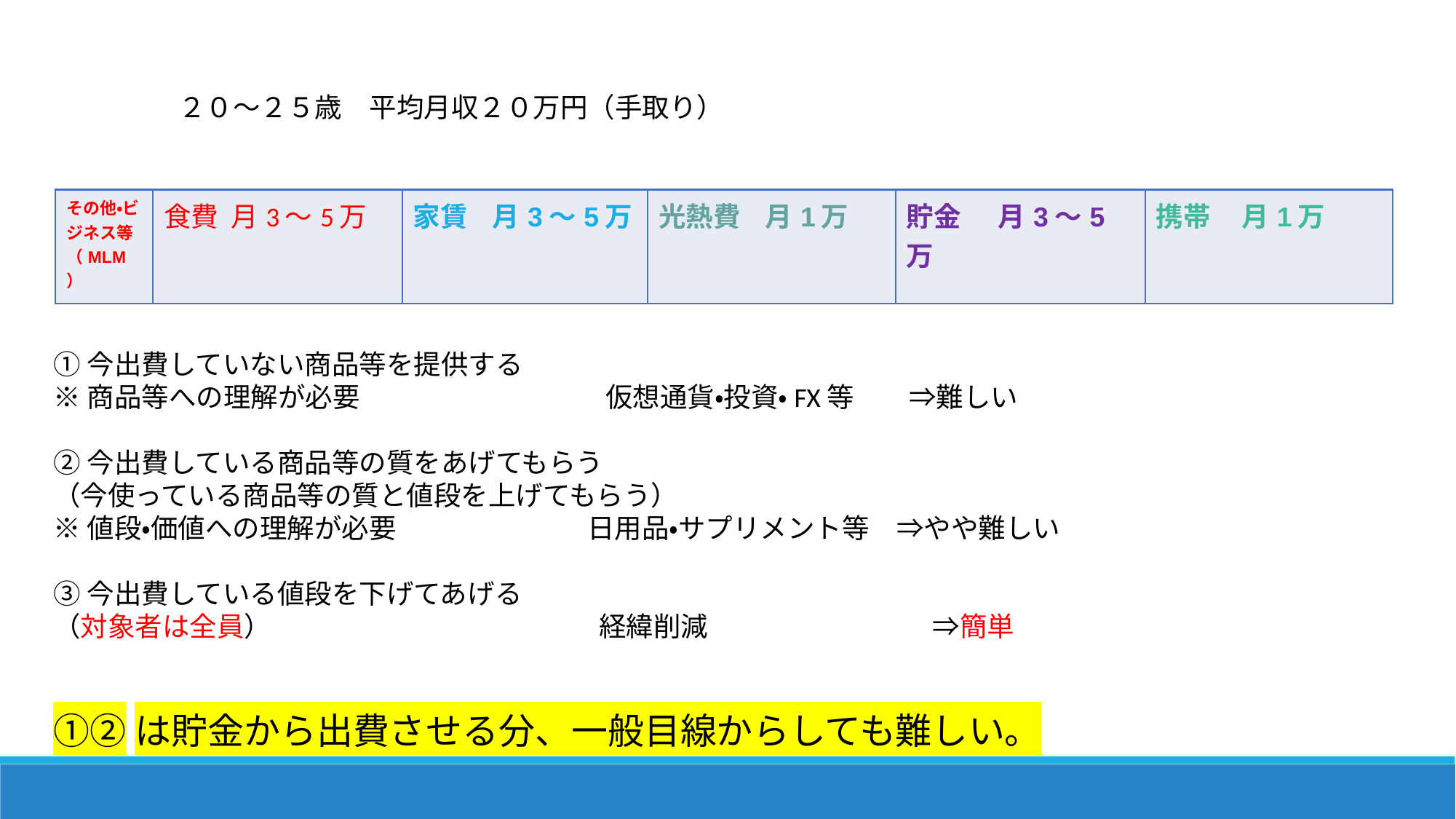

２０〜２５歳　平均月収２０万円（手取り）
| その他・ビジネス等（MLM） | 食費 月3〜5万 | 家賃 月3〜5万 | 光熱費 月1万 | 貯金 月3〜5万 | 携帯 月1万 |
| --- | --- | --- | --- | --- | --- |
①今出費していない商品等を提供する
※商品等への理解が必要　　　　　　　　　仮想通貨・投資・FX等　　⇒難しい

②今出費している商品等の質をあげてもらう
（今使っている商品等の質と値段を上げてもらう）
※値段・価値への理解が必要　　　　　　　日用品・サプリメント等　⇒やや難しい

③今出費している値段を下げてあげる
（対象者は全員）　　　　　　　　　　　　経緯削減　　　　　　　　 ⇒簡単

①②は貯金から出費させる分、一般目線からしても難しい。